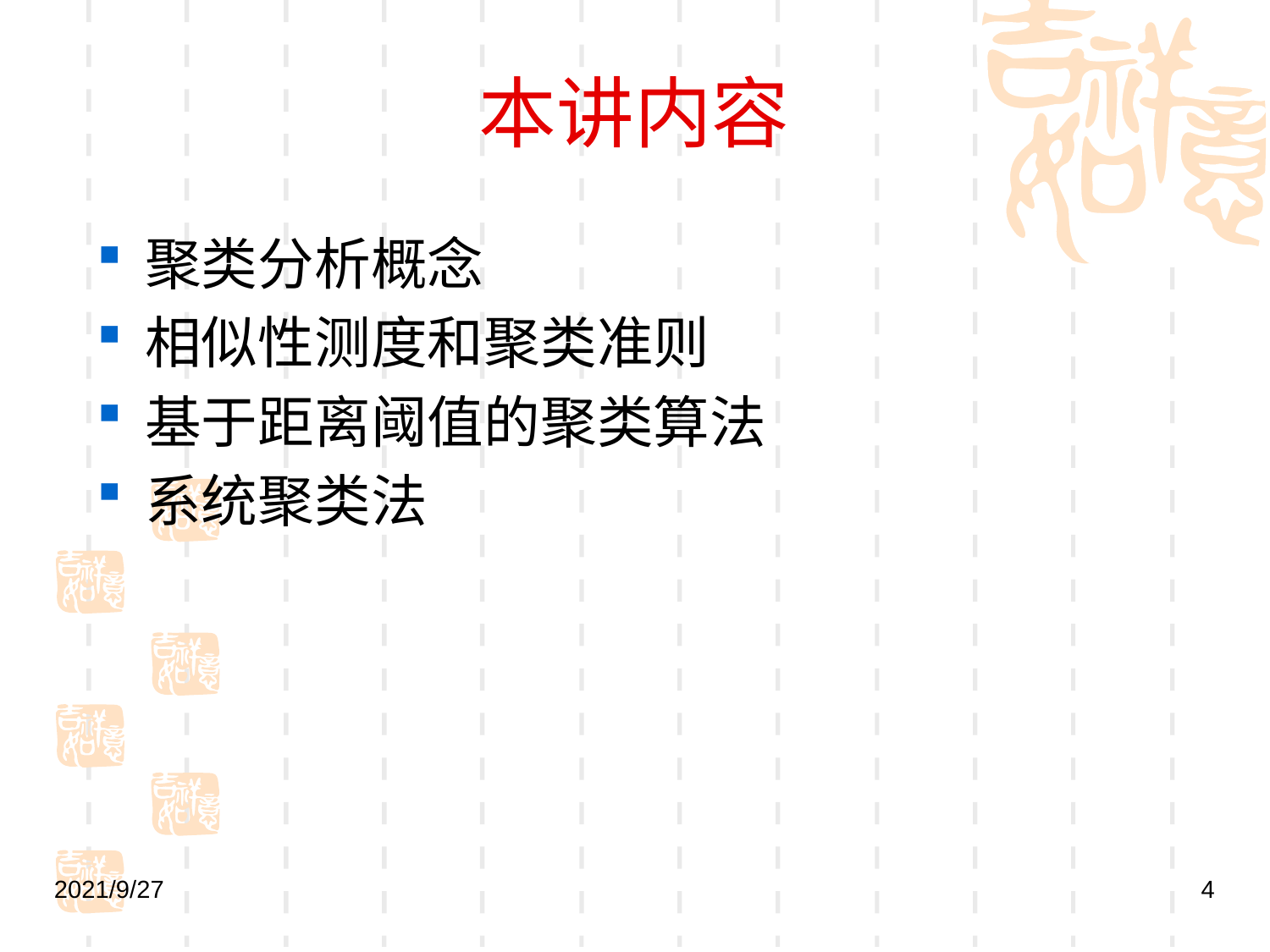

# 本讲内容
聚类分析概念
相似性测度和聚类准则
基于距离阈值的聚类算法
系统聚类法
2021/9/27
4